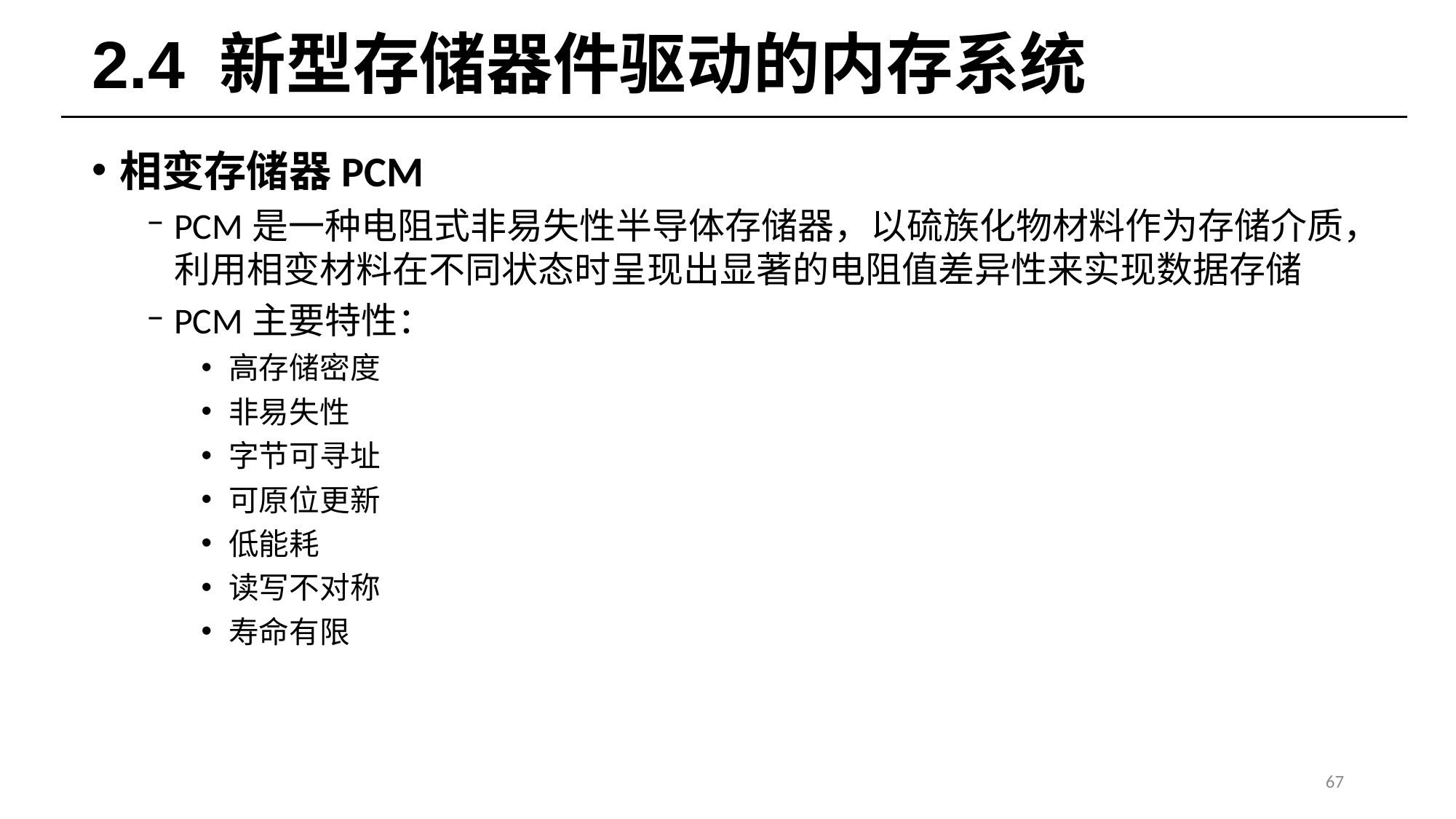

# 2.4 新型存储器件驱动的内存系统
相变存储器PCM
PCM是一种电阻式非易失性半导体存储器，以硫族化物材料作为存储介质，利用相变材料在不同状态时呈现出显著的电阻值差异性来实现数据存储
PCM主要特性：
高存储密度
非易失性
字节可寻址
可原位更新
低能耗
读写不对称
寿命有限

67